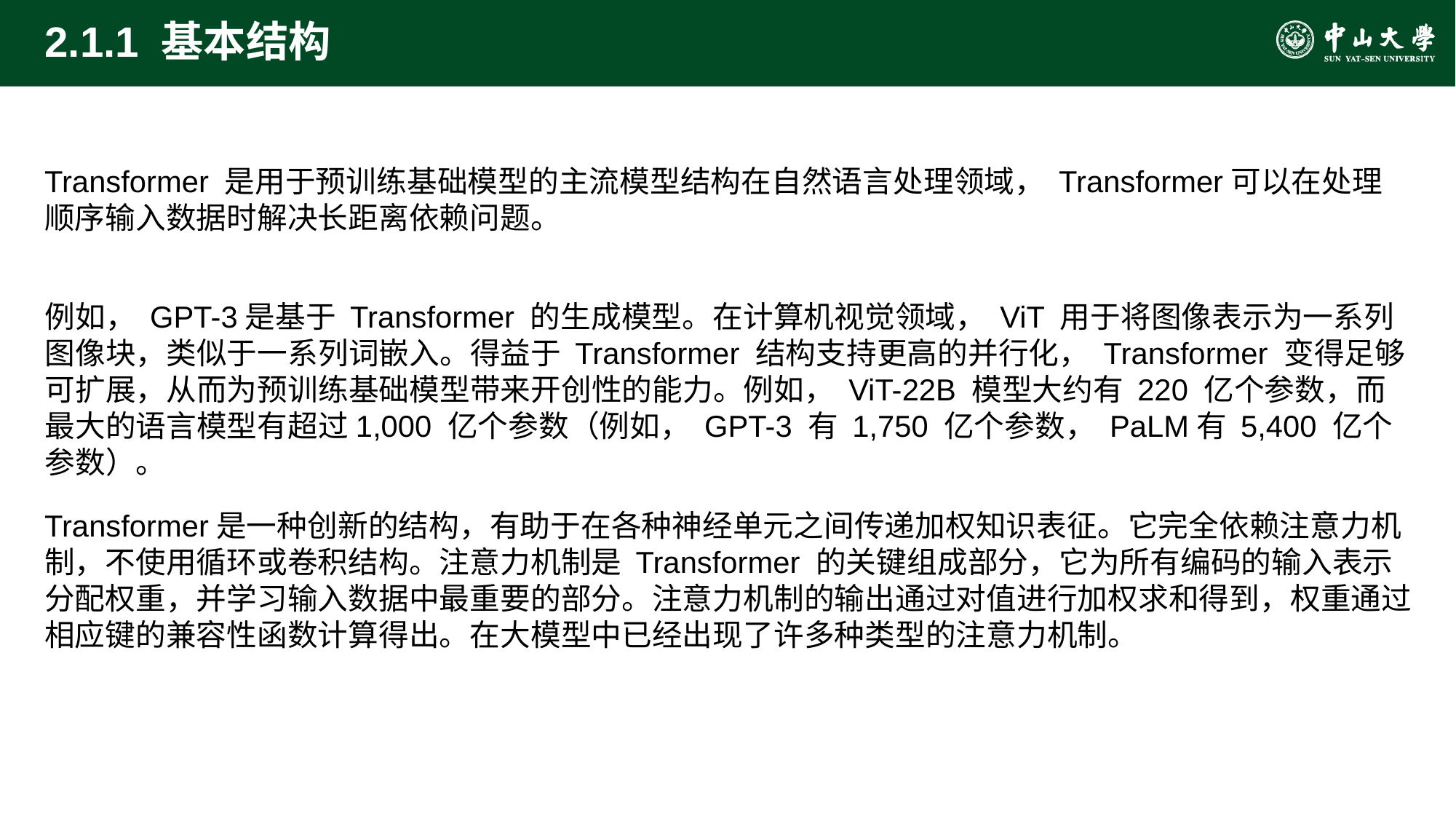

# 2.1.1 基本结构
Transformer 是用于预训练基础模型的主流模型结构在自然语言处理领域， Transformer可以在处理顺序输入数据时解决长距离依赖问题。
例如， GPT-3是基于 Transformer 的生成模型。在计算机视觉领域， ViT 用于将图像表示为一系列图像块，类似于一系列词嵌入。得益于 Transformer 结构支持更高的并行化， Transformer 变得足够可扩展，从而为预训练基础模型带来开创性的能力。例如， ViT-22B 模型大约有 220 亿个参数，而最大的语言模型有超过1,000 亿个参数（例如， GPT-3 有 1,750 亿个参数， PaLM有 5,400 亿个参数）。
Transformer是一种创新的结构，有助于在各种神经单元之间传递加权知识表征。它完全依赖注意力机制，不使用循环或卷积结构。注意力机制是 Transformer 的关键组成部分，它为所有编码的输入表示分配权重，并学习输入数据中最重要的部分。注意力机制的输出通过对值进行加权求和得到，权重通过相应键的兼容性函数计算得出。在大模型中已经出现了许多种类型的注意力机制。